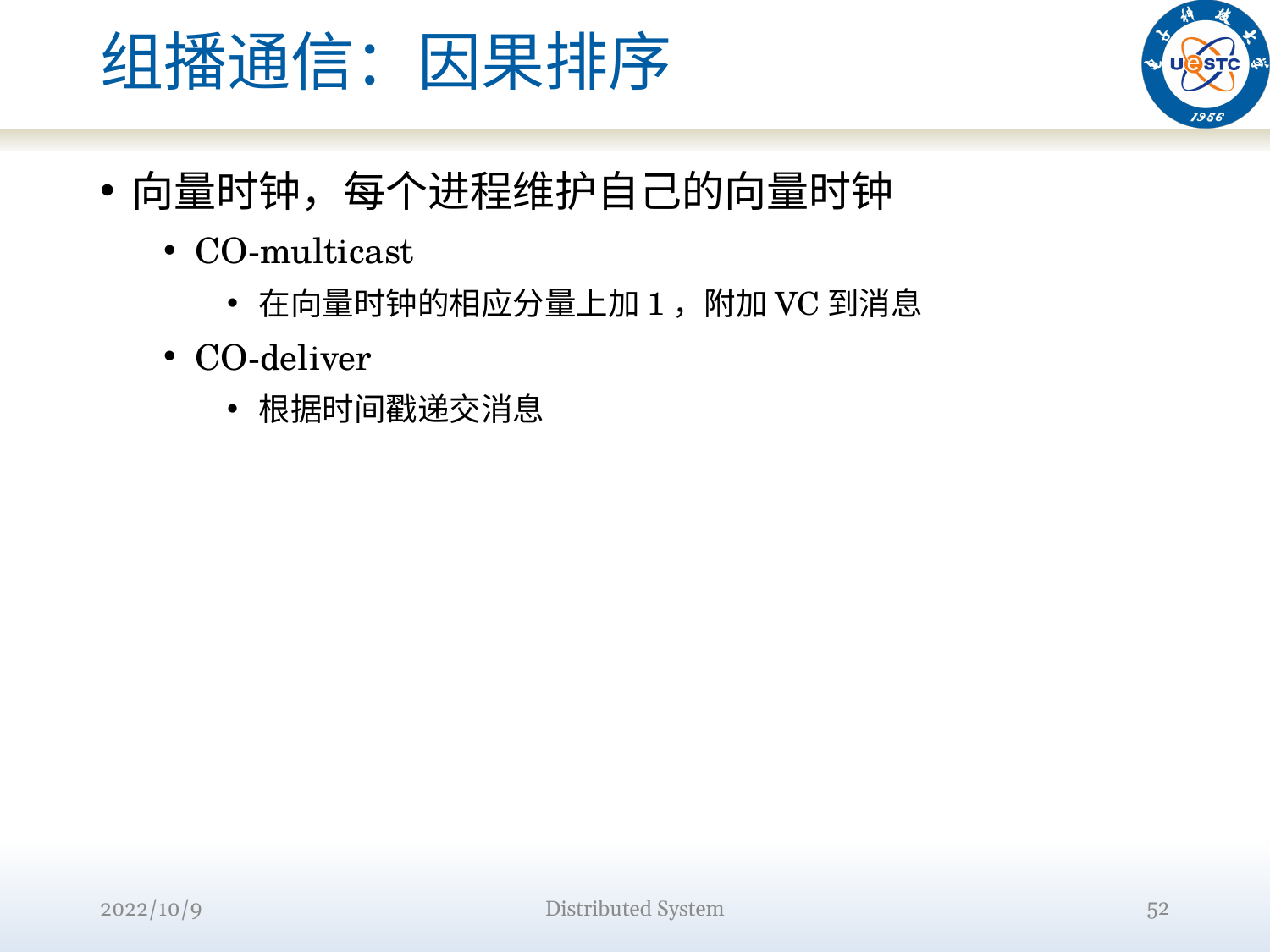

# 组播通信：因果排序
向量时钟，每个进程维护自己的向量时钟
CO-multicast
在向量时钟的相应分量上加1，附加VC到消息
CO-deliver
根据时间戳递交消息
2022/10/9
Distributed System
52